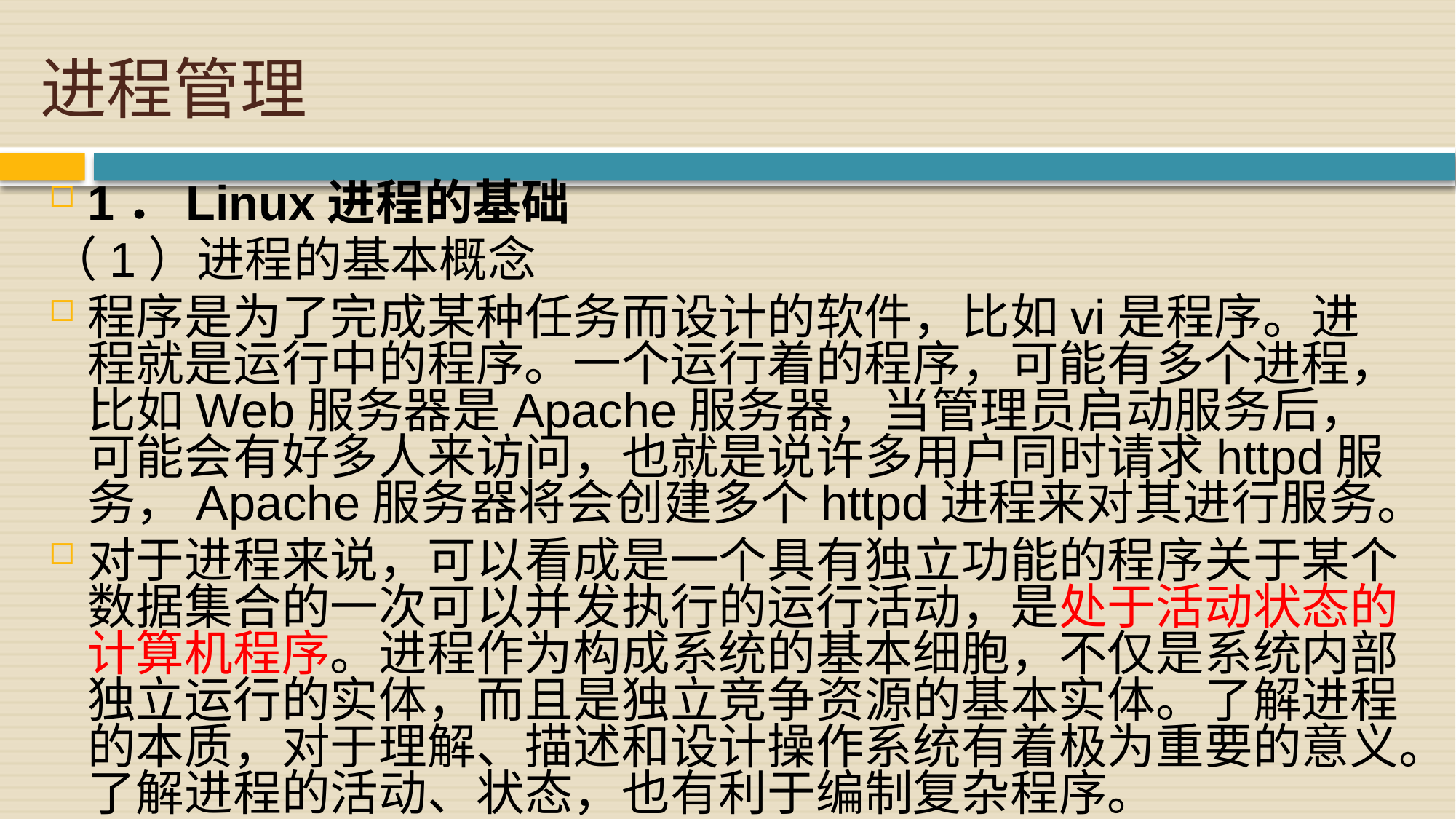

# 进程管理
1．Linux进程的基础
（1）进程的基本概念
程序是为了完成某种任务而设计的软件，比如vi是程序。进程就是运行中的程序。一个运行着的程序，可能有多个进程，比如Web服务器是Apache服务器，当管理员启动服务后，可能会有好多人来访问，也就是说许多用户同时请求httpd服务，Apache服务器将会创建多个httpd进程来对其进行服务。
对于进程来说，可以看成是一个具有独立功能的程序关于某个数据集合的一次可以并发执行的运行活动，是处于活动状态的计算机程序。进程作为构成系统的基本细胞，不仅是系统内部独立运行的实体，而且是独立竞争资源的基本实体。了解进程的本质，对于理解、描述和设计操作系统有着极为重要的意义。了解进程的活动、状态，也有利于编制复杂程序。